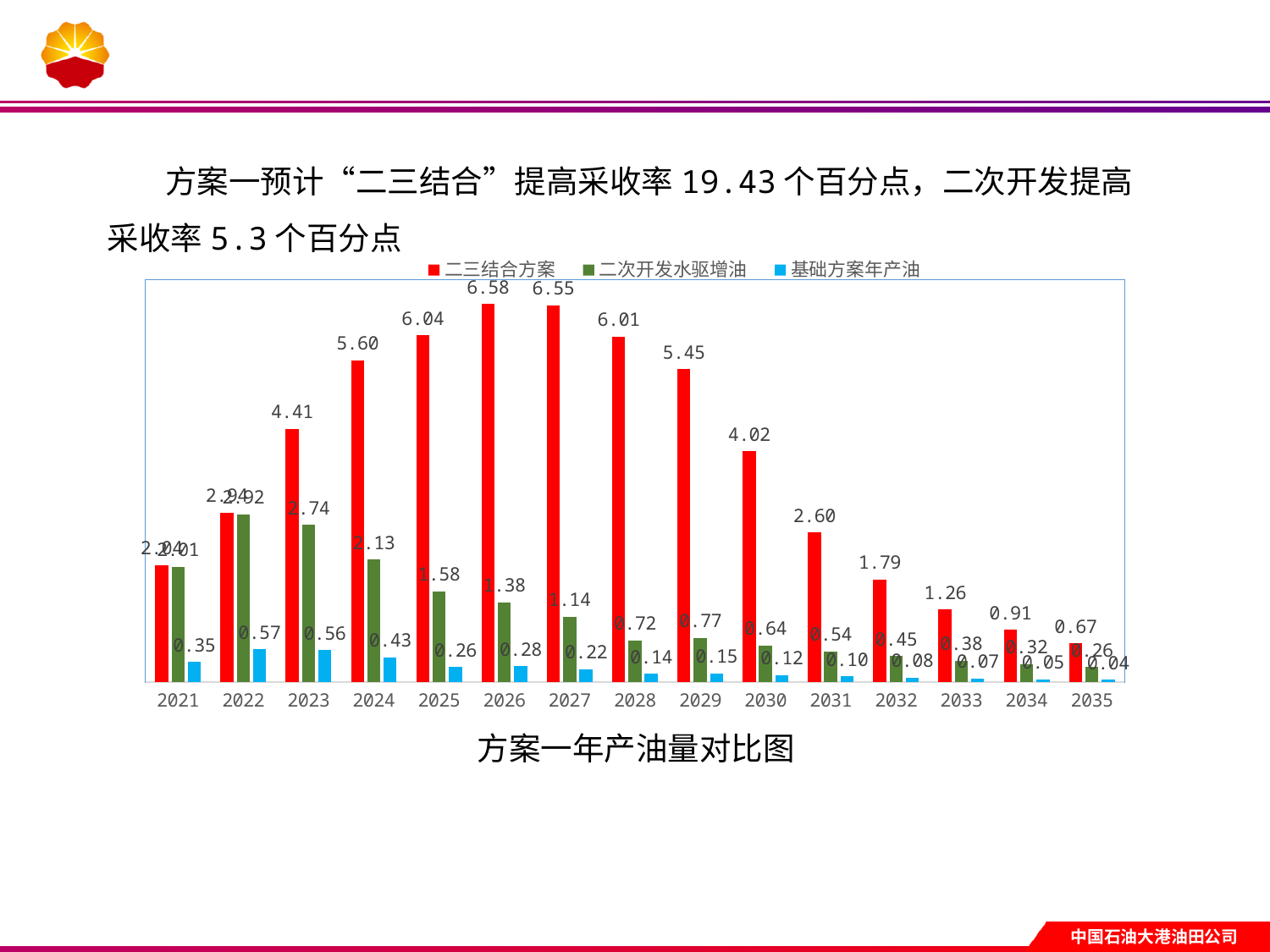

方案一预计“二三结合”提高采收率19.43个百分点，二次开发提高采收率5.3个百分点

### Chart

| Category |  |  |  |
|---|---|---|---|
| 2021 | 2.037075805078125 | 2.011769546484375 | 0.34985469726562496 |
| 2022 | 2.94465856875 | 2.91819625078125 | 0.5734217953124999 |
| 2023 | 4.4073515484375 | 2.7372395249999997 | 0.56074451953125 |
| 2024 | 5.598468646875 | 2.1305602195312496 | 0.43468798359374994 |
| 2025 | 6.036448725 | 1.58 | 0.26480372109375 |
| 2026 | 6.580697659375 | 1.3848521437499999 | 0.2766176671875 |
| 2027 | 6.554176646875 | 1.135051190625 | 0.22482457265624997 |
| 2028 | 6.01233493125 | 0.724177584375 | 0.14275624453125 |
| 2029 | 5.447337053125 | 0.7710514828124999 | 0.150593821875 |
| 2030 | 4.0215501656249995 | 0.6418804218749999 | 0.12320204999999998 |
| 2031 | 2.6034397687499995 | 0.5382853171875001 | 0.10056602109375 |
| 2032 | 1.7900138062499997 | 0.45164475937500004 | 0.08201557734374999 |
| 2033 | 1.26262486875 | 0.37648604062499996 | 0.06596670937499999 |
| 2034 | 0.9095245125 | 0.315217865625 | 0.05239192734375 |
| 2035 | 0.67362301875 | 0.26396342343749996 | 0.04090711640625 |
方案一年产油量对比图